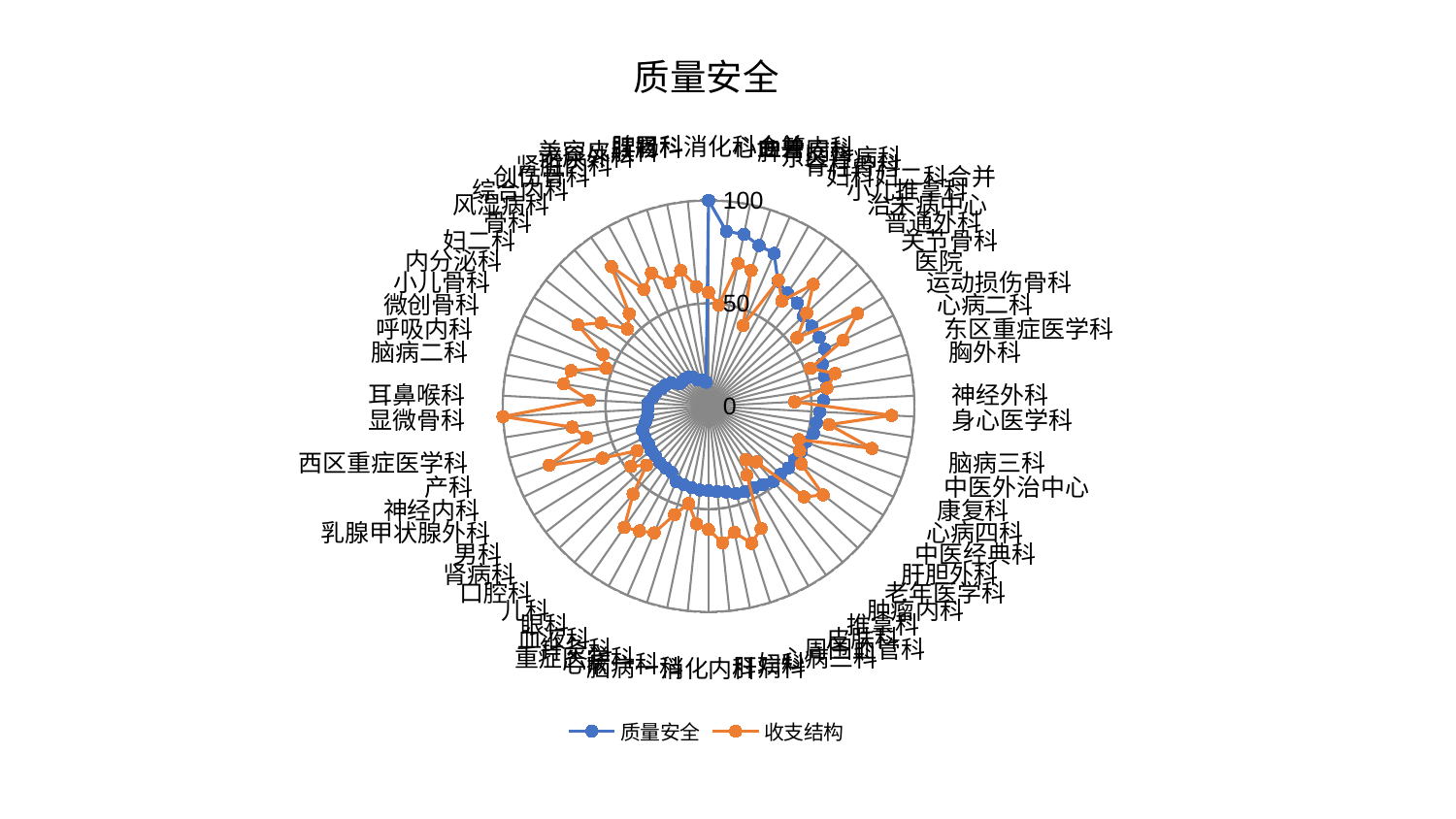

### Chart: 质量安全

| Category | 质量安全 | 收支结构 |
|---|---|---|
| 脾胃科消化科合并 | 100.00000000000001 | 55.2851035080978 |
| 心血管内科 | 85.3836115186383 | 49.30788401589847 |
| 脾胃病科 | 85.25173819728792 | 70.85819690810936 |
| 东区肾病科 | 81.84457571977202 | 69.16915837622352 |
| 脊柱骨科 | 80.76516959676731 | 42.653276990177716 |
| 妇科妇二科合并 | 69.43500524573524 | 69.94952733310623 |
| 小儿推拿科 | 67.00543141423947 | 62.35985698179022 |
| 治未病中心 | 66.09290024718126 | 78.06618226390778 |
| 普通外科 | 63.61495889520884 | 65.75739567229171 |
| 关节骨科 | 63.49988996850636 | 54.35842430242985 |
| 医院 | 63.31292349723919 | 85.23960594047163 |
| 运动损伤骨科 | 62.89075418915534 | 72.85504866433321 |
| 心病二科 | 58.93872473961447 | 52.75932361492173 |
| 东区重症医学科 | 58.1178224431748 | 63.5157012656142 |
| 胸外科 | 57.88740435489755 | 58.19764731757373 |
| 神经外科 | 55.872645390230176 | 41.81119385579093 |
| 身心医学科 | 54.08736005542333 | 89.04071275067695 |
| 脑病三科 | 52.95657403361119 | 59.2612420200778 |
| 中医外治中心 | 52.71042686892201 | 81.95772027032227 |
| 康复科 | 50.19280071862835 | 46.841285577497636 |
| 心病四科 | 50.147215933454255 | 49.29891523765014 |
| 中医经典科 | 49.185225911705245 | 53.17096189891153 |
| 肝胆外科 | 49.089748478241944 | 70.43379805771607 |
| 老年医学科 | 48.16347287207123 | 63.9715754476313 |
| 肿瘤内科 | 48.1546728305786 | 35.6649941062646 |
| 推拿科 | 46.37160158877645 | 31.702777928633918 |
| 皮肤科 | 45.3620069566152 | 38.36187841015871 |
| 周围血管科 | 45.22002024140738 | 64.68914552886673 |
| 心病三科 | 44.48875640565969 | 69.81881483192981 |
| 妇科 | 42.48451547586021 | 62.60511066464087 |
| 肝病科 | 41.64154669012274 | 66.75519813655687 |
| 消化内科 | 41.06646458201721 | 59.90324983692183 |
| 脑病一科 | 40.956247472255065 | 57.4982594411533 |
| 心病一科 | 40.46922979630225 | 48.31845774644422 |
| 重症医学科 | 40.08194613647822 | 55.210158322105706 |
| 针灸科 | 39.793578844786964 | 66.99383791347651 |
| 血液科 | 36.93149012264055 | 69.27813164073612 |
| 眼科 | 36.51685924252685 | 71.75127443105278 |
| 儿科 | 36.28780836230111 | 56.326098513938014 |
| 口腔科 | 35.38441657730633 | 41.55176195037345 |
| 肾病科 | 35.23971541790947 | 47.79780391726713 |
| 男科 | 34.46343471184257 | 40.97464065220491 |
| 乳腺甲状腺外科 | 34.31490041474065 | 57.32031995574737 |
| 神经内科 | 34.238949833233676 | 82.50658570630259 |
| 产科 | 31.75269181990158 | 61.12237408443456 |
| 西区重症医学科 | 30.00040573936189 | 67.02198168640376 |
| 显微骨科 | 29.61467620967902 | 100.0 |
| 耳鼻喉科 | 29.422199373736515 | 57.96176997362245 |
| 脑病二科 | 27.3772259911638 | 71.27177839492617 |
| 呼吸内科 | 26.366525326192836 | 68.95915656631885 |
| 微创骨科 | 24.312139600676947 | 53.05827391269104 |
| 小儿骨科 | 23.254100976744116 | 57.15237435024652 |
| 内分泌科 | 21.46021560065432 | 74.76655992100592 |
| 妇二科 | 17.85964157059418 | 66.05870964290185 |
| 骨科 | 17.63417882291128 | 54.45195812233643 |
| 风湿病科 | 17.602087486439668 | 59.1862116248995 |
| 综合内科 | 17.135064778175746 | 82.60736028301628 |
| 创伤骨科 | 16.31710142748561 | 64.8690669502647 |
| 肾脏内科 | 13.88162352152187 | 70.39914892950556 |
| 泌尿外科 | 13.448501665566095 | 62.838872733103706 |
| 美容皮肤科 | 12.922306131360937 | 67.37414739469834 |
| 肛肠科 | 11.711925507725354 | 58.37937565599917 |
8